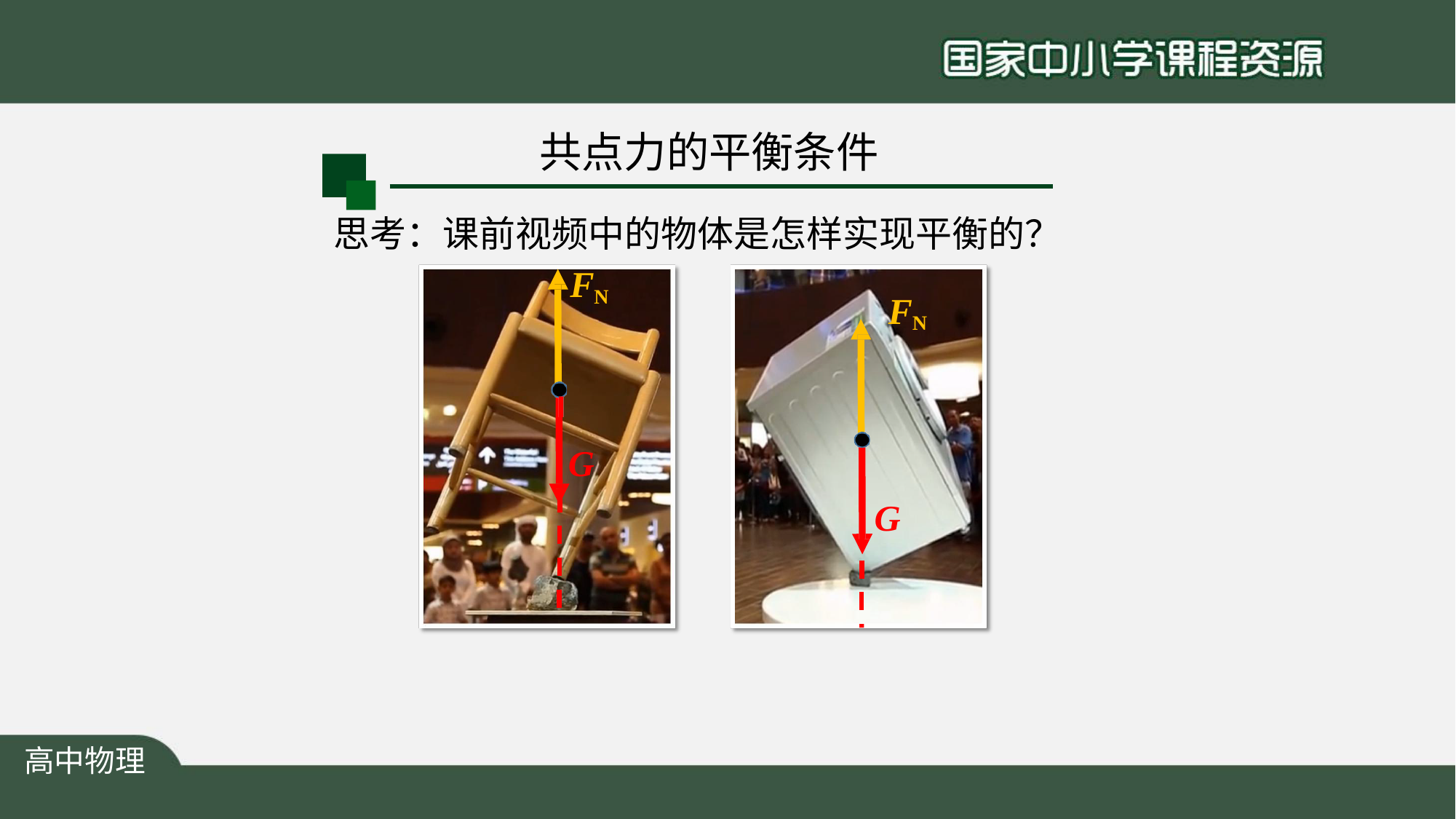

# 共点力的平衡条件

思考：课前视频中的物体是怎样实现平衡的？
FN

FN

G

G

高中物理